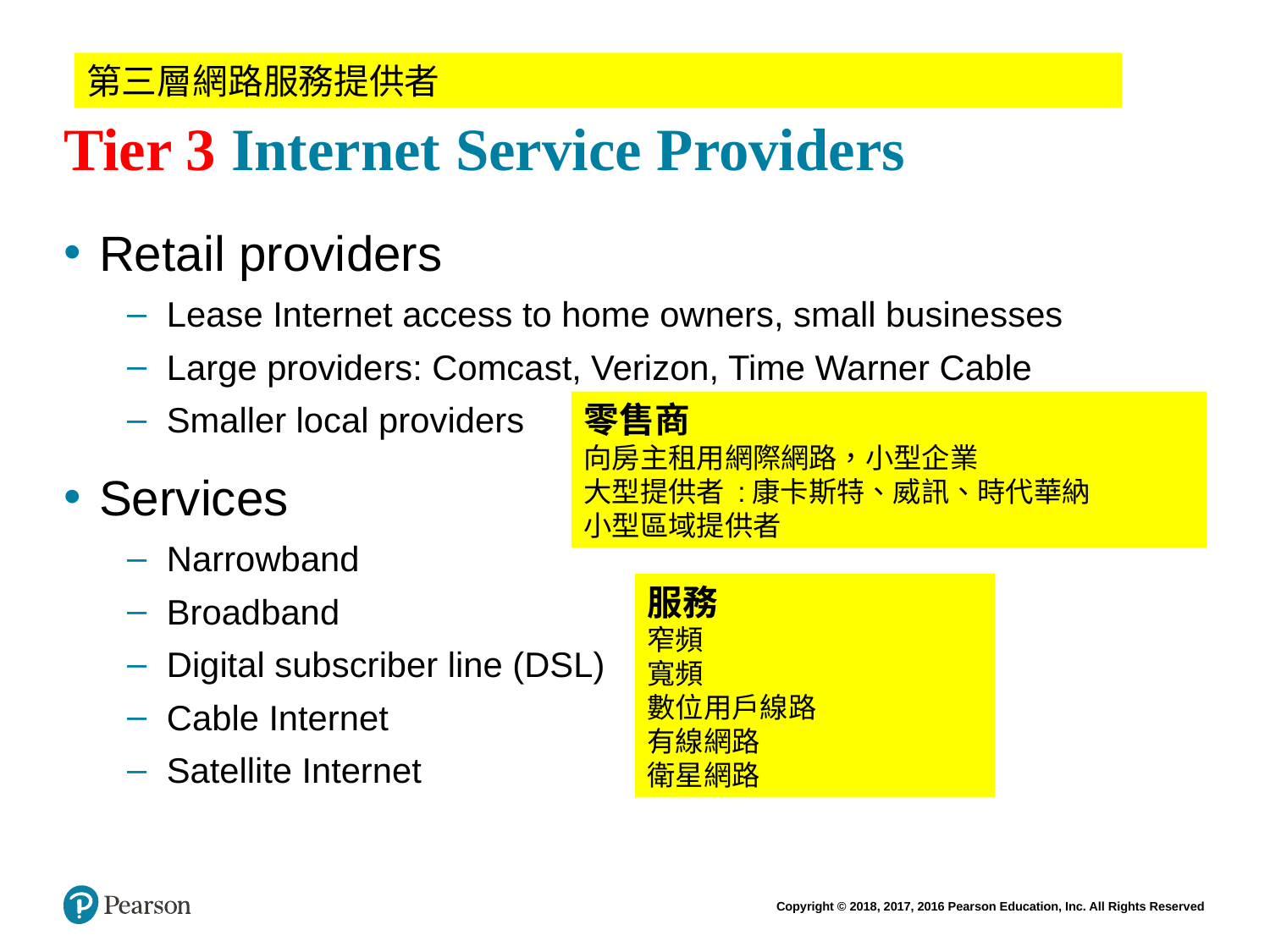

# Tier 3 Internet Service Providers
第三層網路服務提供者
Retail providers
Lease Internet access to home owners, small businesses
Large providers: Comcast, Verizon, Time Warner Cable
Smaller local providers
Services
Narrowband
Broadband
Digital subscriber line (DSL)
Cable Internet
Satellite Internet
零售商
向房主租用網際網路，小型企業
大型提供者 :康卡斯特、威訊、時代華納
小型區域提供者
服務
窄頻
寬頻
數位用戶線路
有線網路
衛星網路